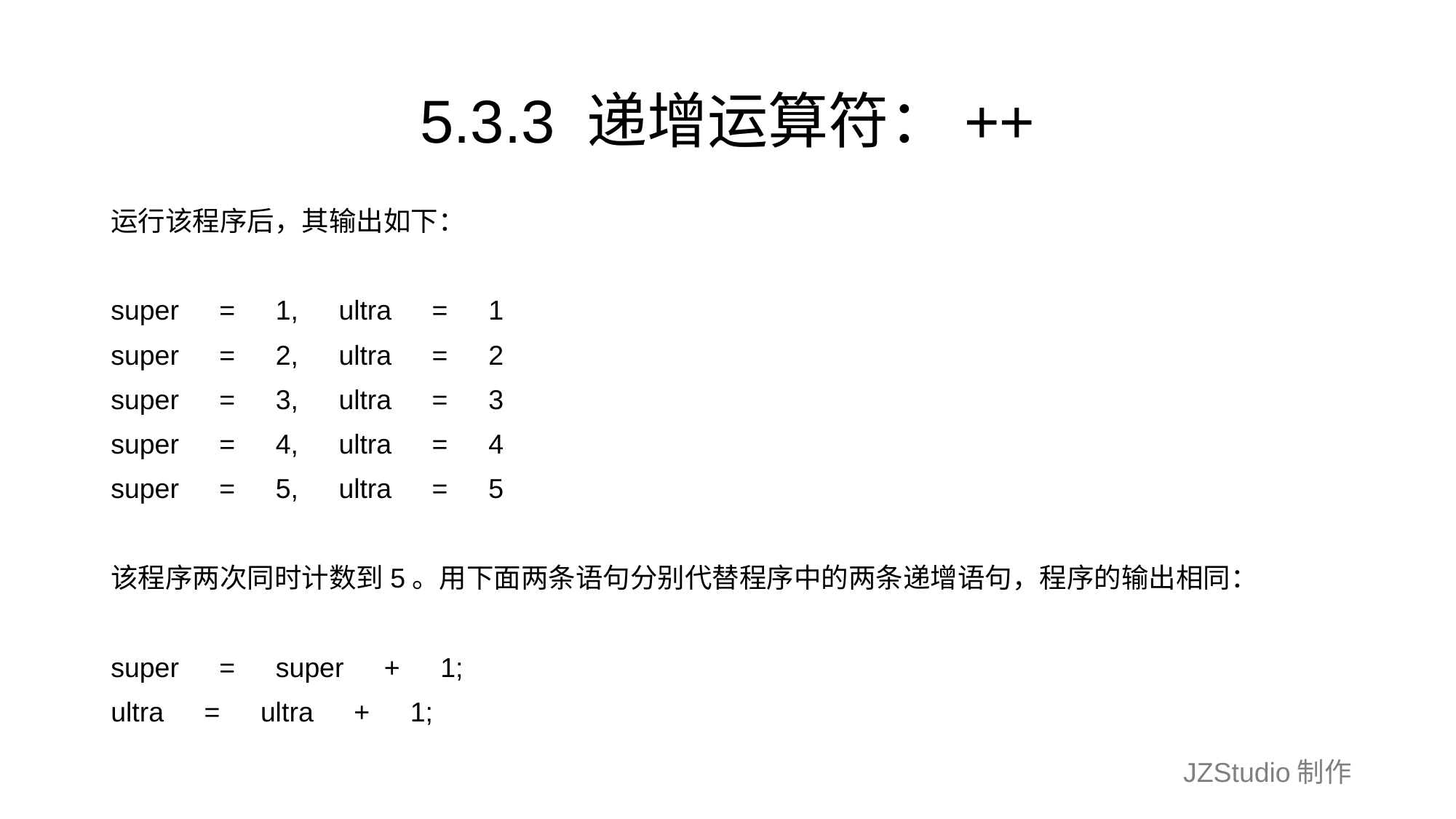

# 5.3.3 递增运算符：++
运行该程序后，其输出如下：

super　=　1,　ultra　=　1
super　=　2,　ultra　=　2
super　=　3,　ultra　=　3
super　=　4,　ultra　=　4
super　=　5,　ultra　=　5

该程序两次同时计数到5。用下面两条语句分别代替程序中的两条递增语句，程序的输出相同：

super　=　super　+　1;
ultra　=　ultra　+　1;